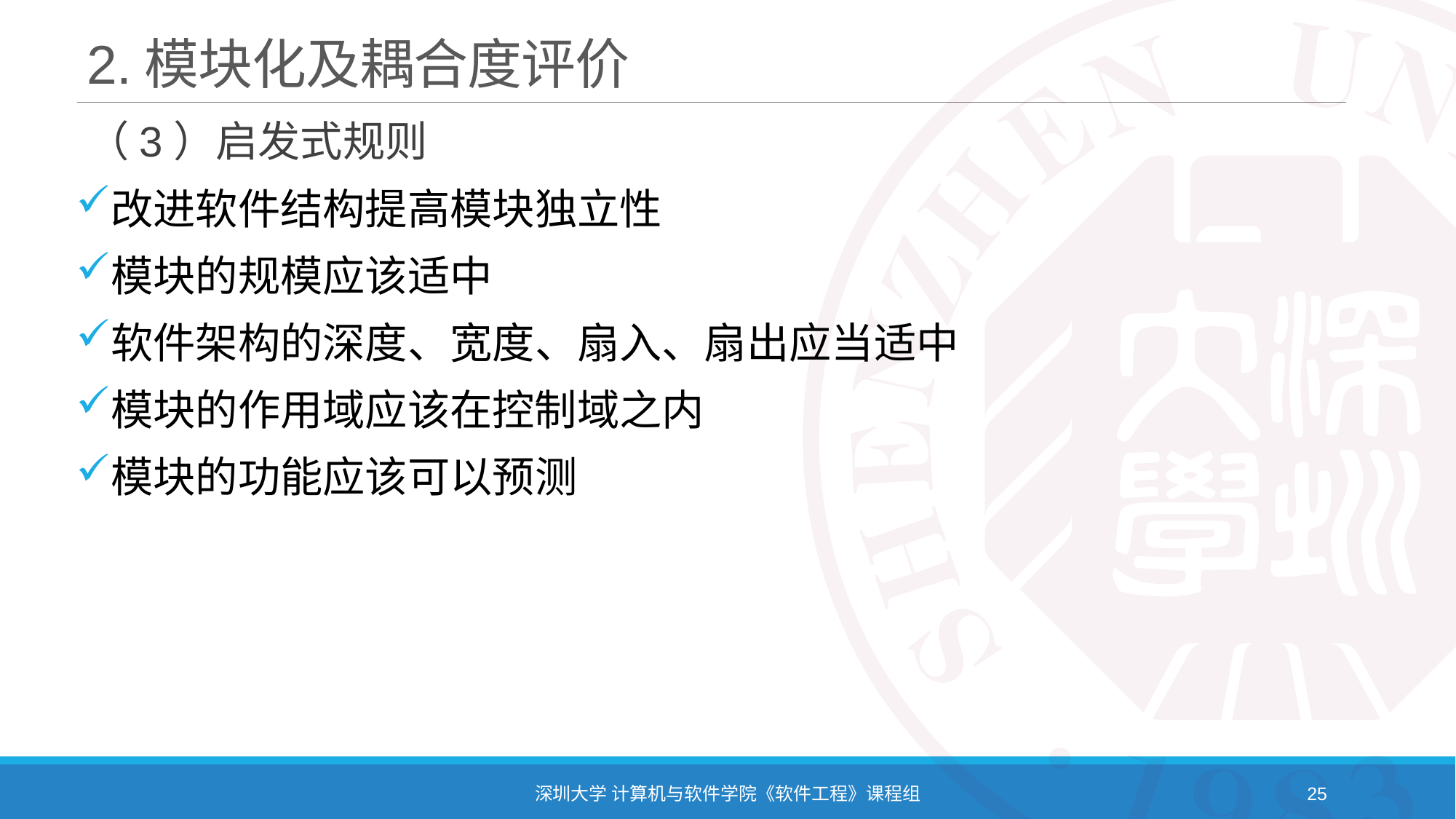

# 2.模块化及耦合度评价
（3）启发式规则
改进软件结构提高模块独立性
模块的规模应该适中
软件架构的深度、宽度、扇入、扇出应当适中
模块的作用域应该在控制域之内
模块的功能应该可以预测

深圳大学 计算机与软件学院《软件工程》课程组
25